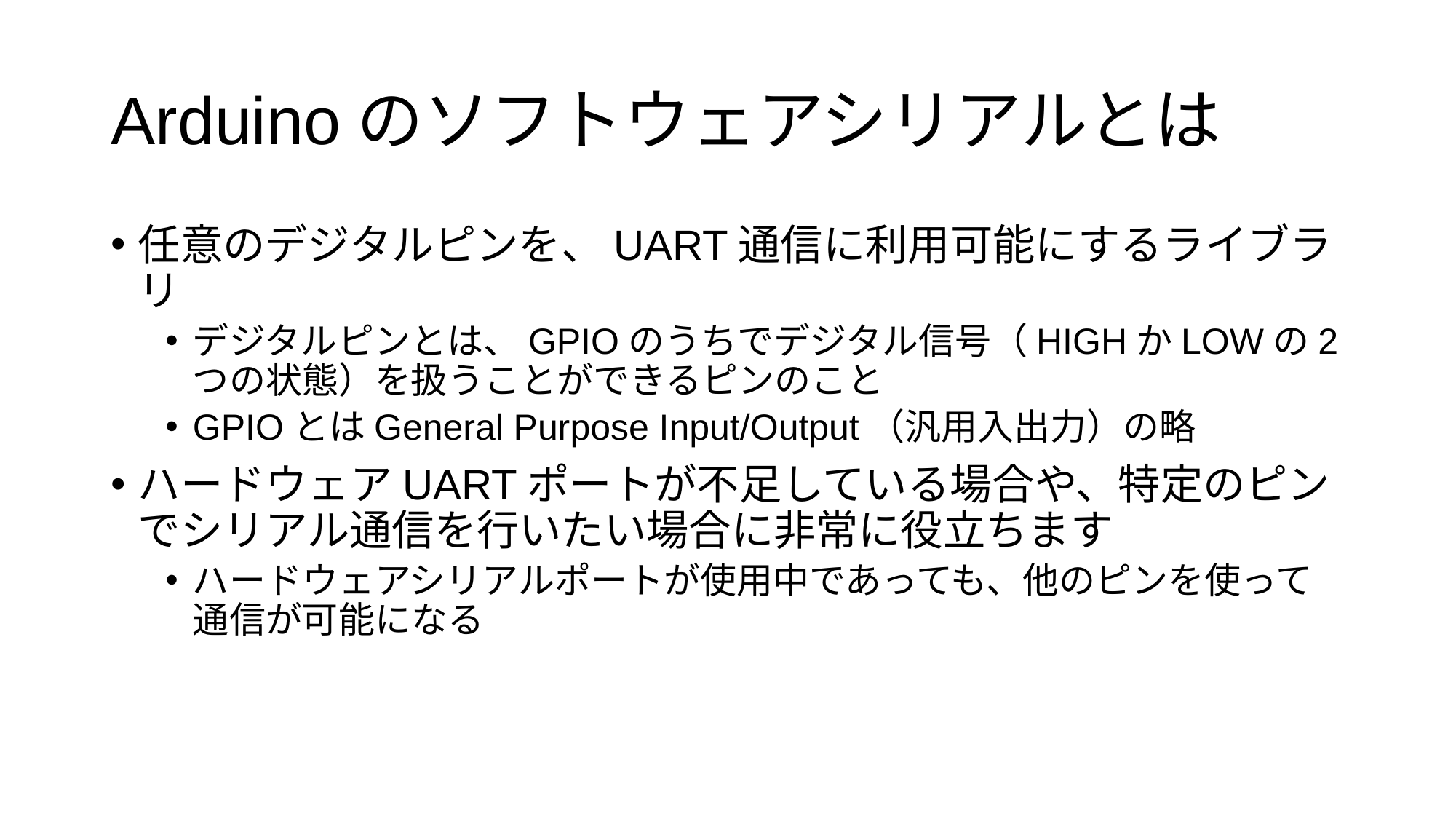

# Arduinoのソフトウェアシリアルとは
任意のデジタルピンを、UART通信に利用可能にするライブラリ
デジタルピンとは、GPIOのうちでデジタル信号（HIGHかLOWの2つの状態）を扱うことができるピンのこと
GPIOとはGeneral Purpose Input/Output（汎用入出力）の略
ハードウェアUARTポートが不足している場合や、特定のピンでシリアル通信を行いたい場合に非常に役立ちます
ハードウェアシリアルポートが使用中であっても、他のピンを使って通信が可能になる